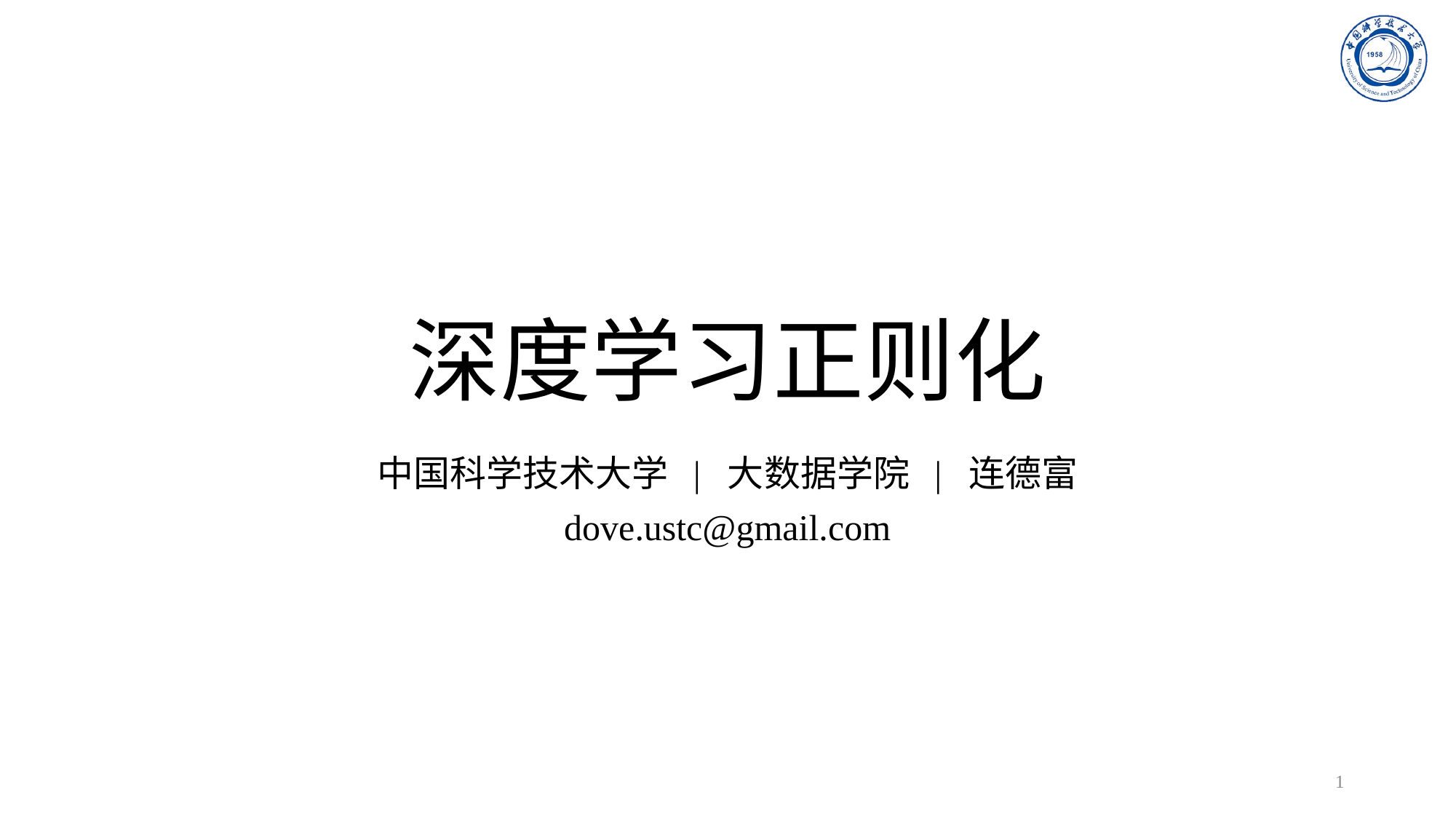

# 深度学习正则化
中国科学技术大学  |  大数据学院  |  连德富
dove.ustc@gmail.com

1